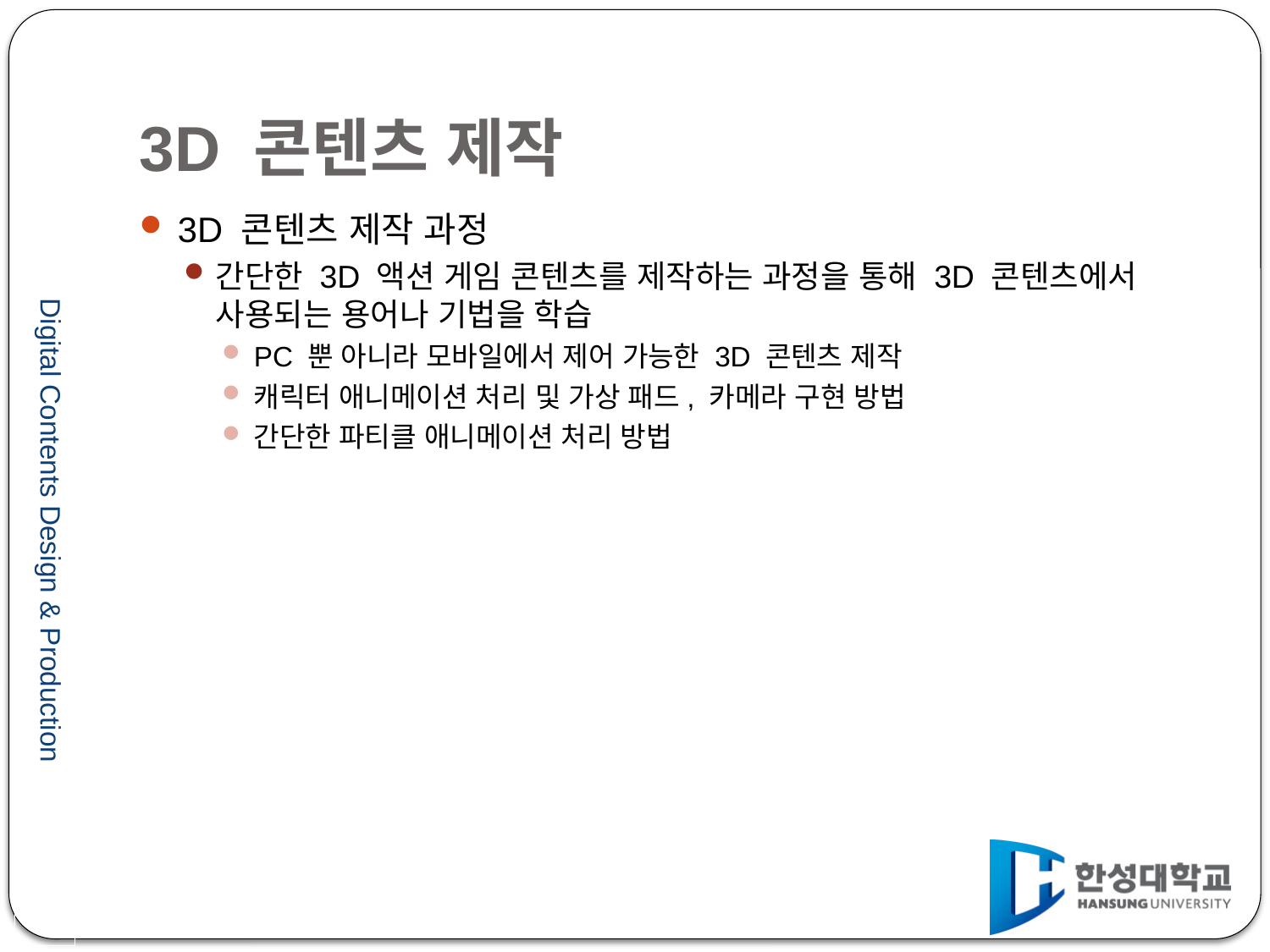

# 3D 콘텐츠 제작
3D 콘텐츠 제작 과정
간단한 3D 액션 게임 콘텐츠를 제작하는 과정을 통해 3D 콘텐츠에서 사용되는 용어나 기법을 학습
PC 뿐 아니라 모바일에서 제어 가능한 3D 콘텐츠 제작
캐릭터 애니메이션 처리 및 가상 패드, 카메라 구현 방법
간단한 파티클 애니메이션 처리 방법